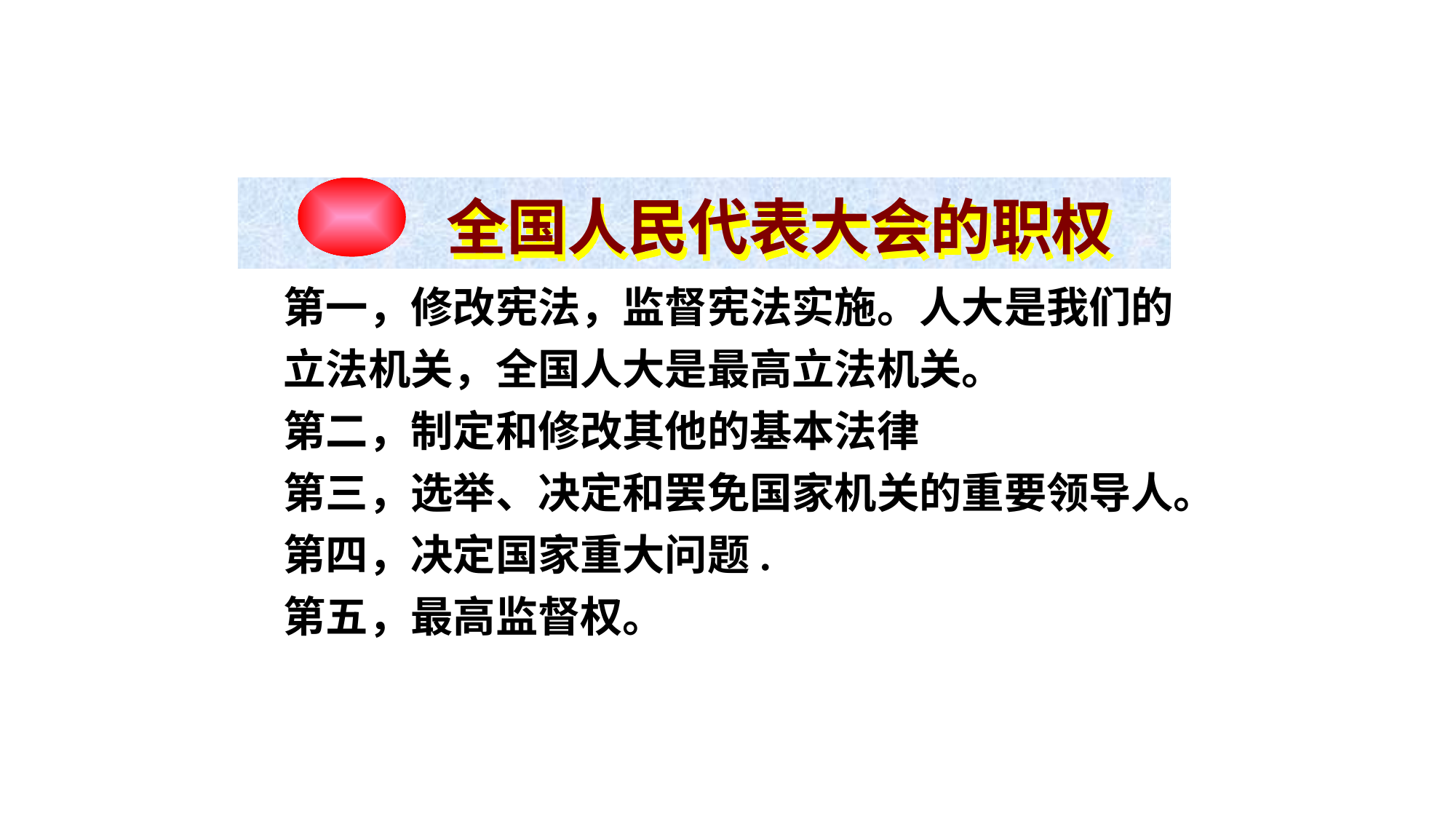

全国人民代表大会的职权

第一，修改宪法，监督宪法实施。人大是我们的
立法机关，全国人大是最高立法机关。
第二，制定和修改其他的基本法律
第三，选举、决定和罢免国家机关的重要领导人。
第四，决定国家重大问题.
第五，最高监督权。